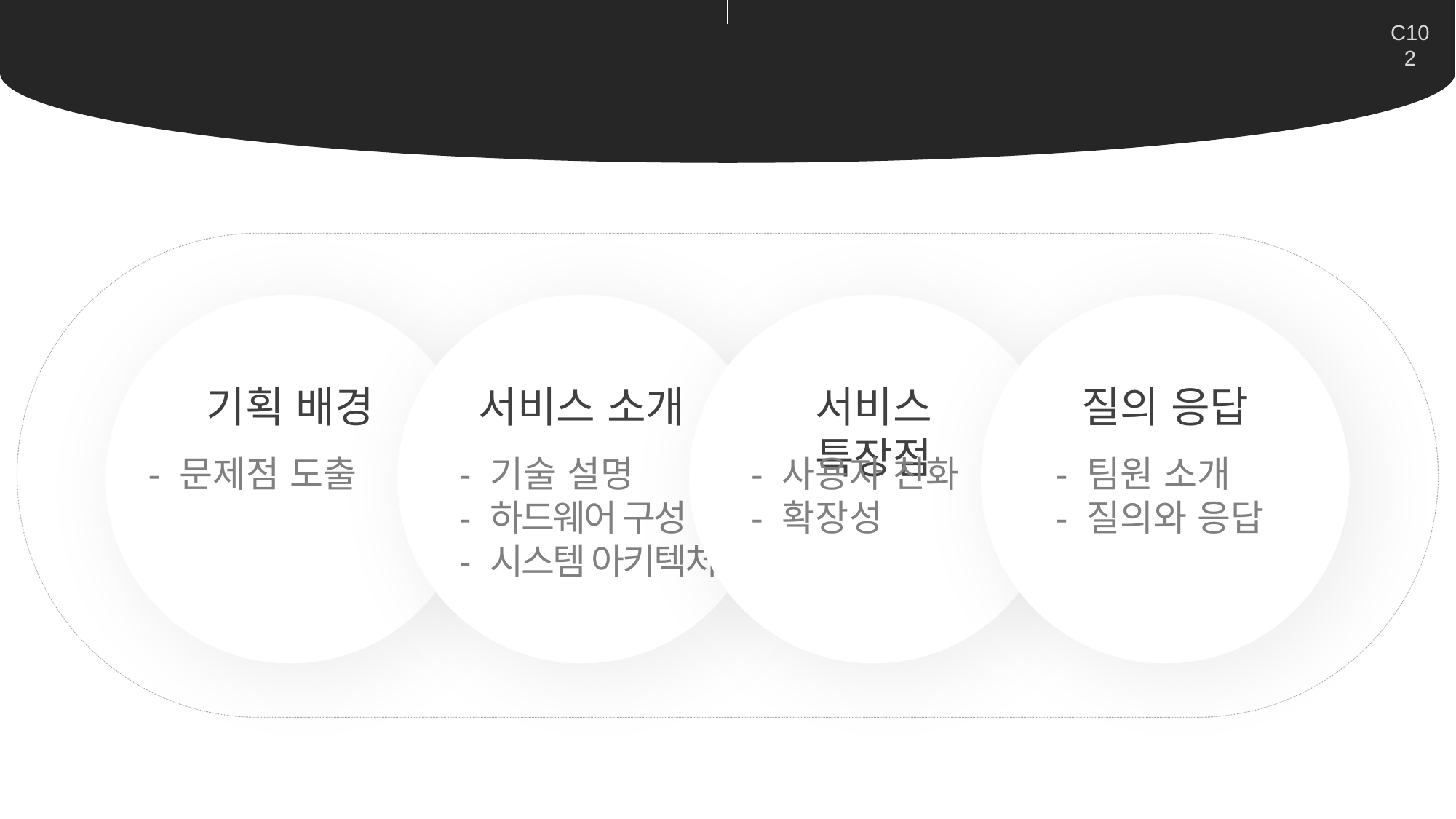

C102
목차 구성

기획 배경
- 문제점 도출

서비스 소개
- 기술 설명
- 하드웨어 구성
- 시스템 아키텍처

서비스 특장점
- 사용자 친화
- 확장성

질의 응답
- 팀원 소개
- 질의와 응답